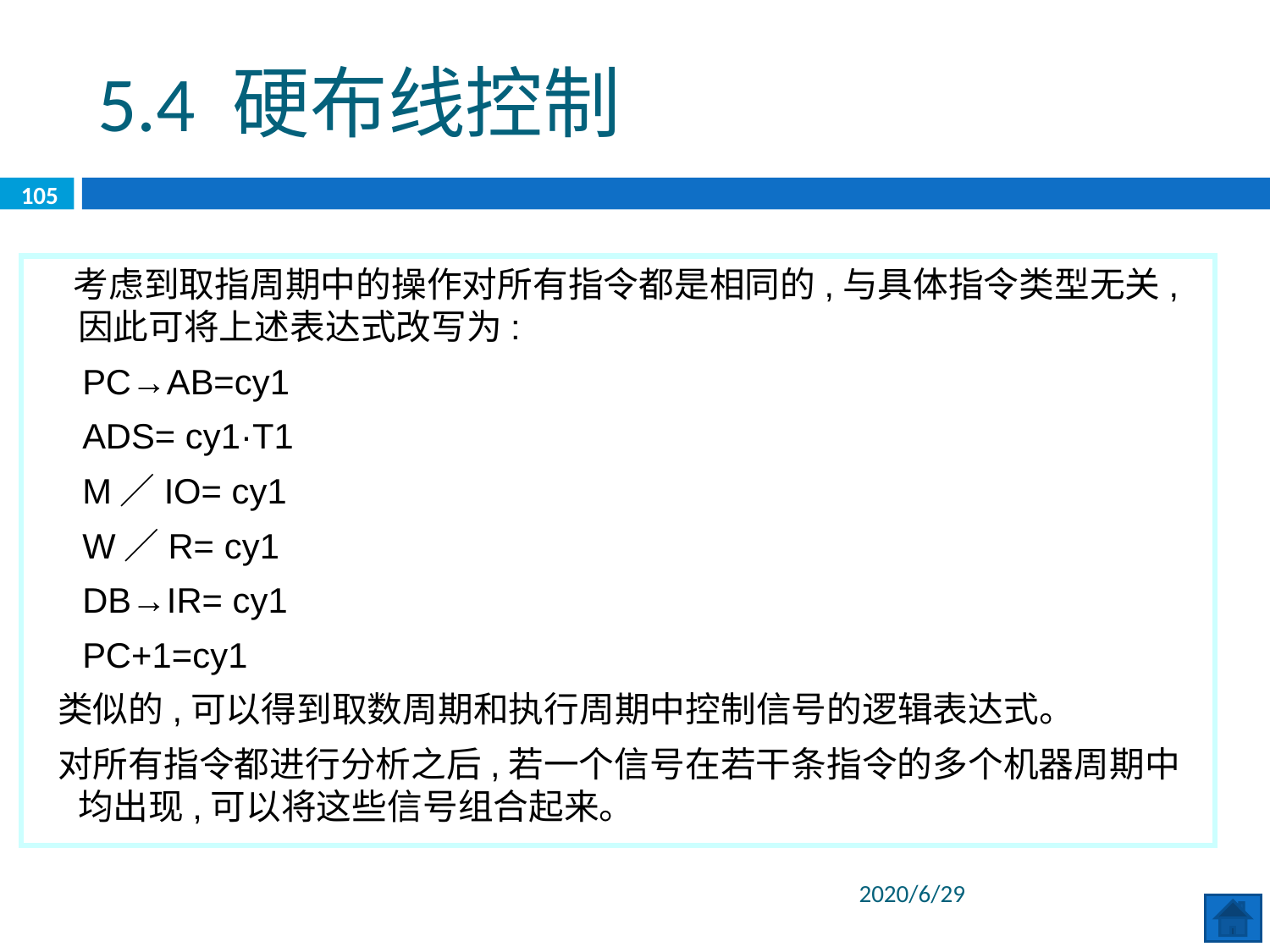

5.4 硬布线控制
105
    考虑到取指周期中的操作对所有指令都是相同的,与具体指令类型无关,因此可将上述表达式改写为:
     PC→AB=cy1
     ADS= cy1·T1
     M／IO= cy1
     W／R= cy1
     DB→IR= cy1
     PC+1=cy1
  类似的,可以得到取数周期和执行周期中控制信号的逻辑表达式。
  对所有指令都进行分析之后,若一个信号在若干条指令的多个机器周期中均出现,可以将这些信号组合起来。
2020/6/29